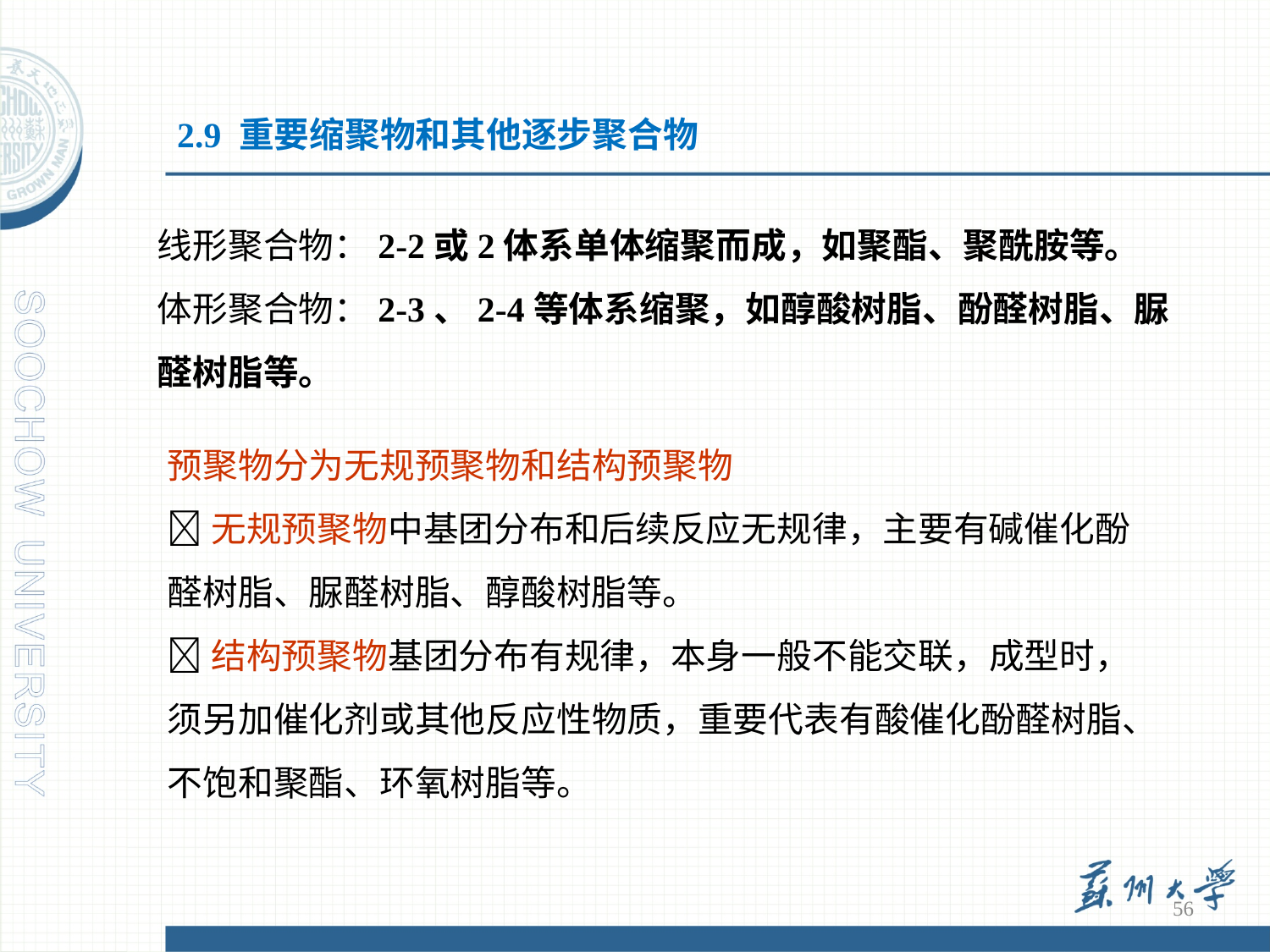

2.9 重要缩聚物和其他逐步聚合物
线形聚合物：2-2或2体系单体缩聚而成，如聚酯、聚酰胺等。
体形聚合物：2-3、2-4等体系缩聚，如醇酸树脂、酚醛树脂、脲醛树脂等。
预聚物分为无规预聚物和结构预聚物
􀂙无规预聚物中基团分布和后续反应无规律，主要有碱催化酚醛树脂、脲醛树脂、醇酸树脂等。
􀂙结构预聚物基团分布有规律，本身一般不能交联，成型时，须另加催化剂或其他反应性物质，重要代表有酸催化酚醛树脂、不饱和聚酯、环氧树脂等。
56